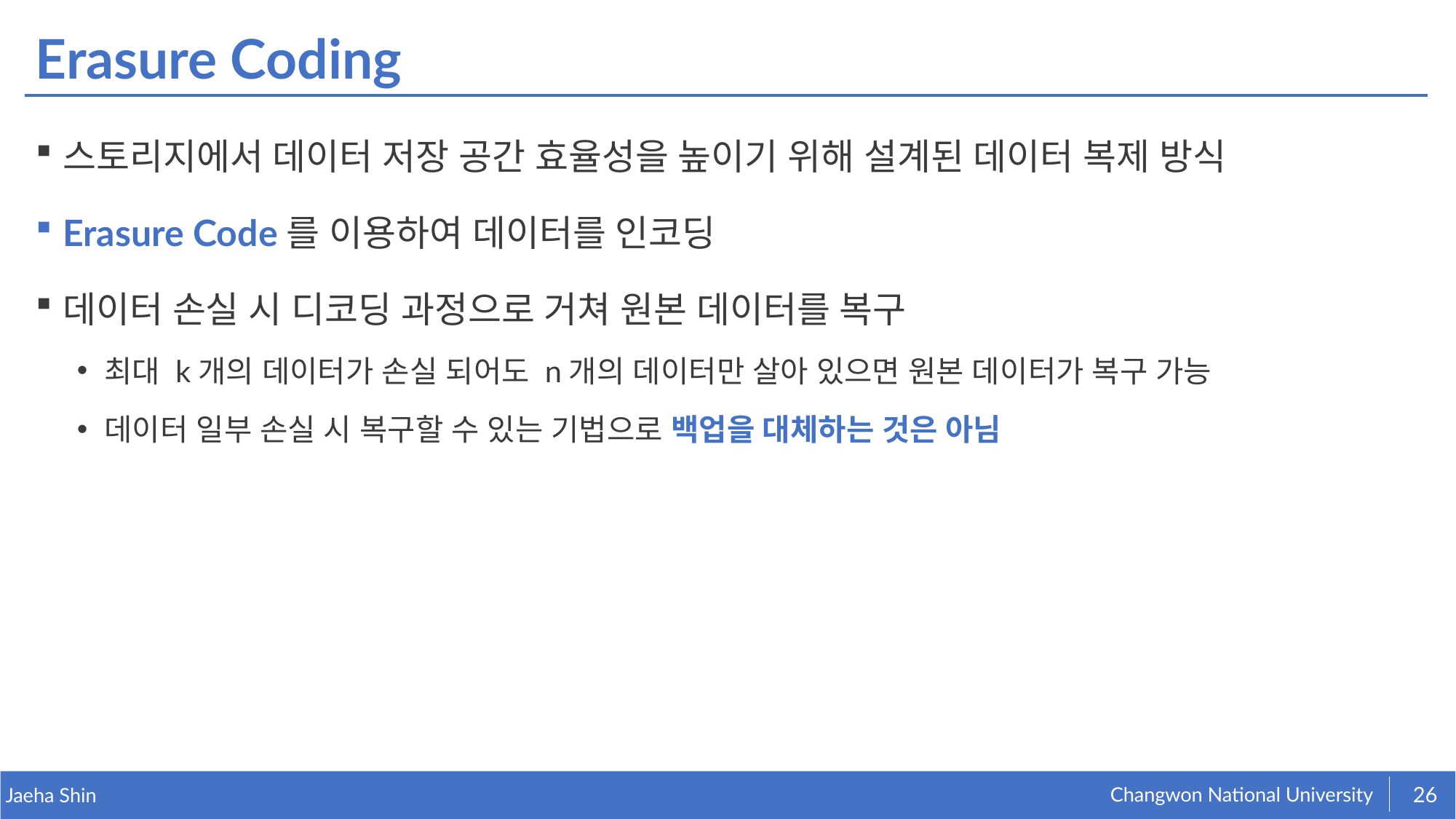

# Erasure Coding
스토리지에서 데이터 저장 공간 효율성을 높이기 위해 설계된 데이터 복제 방식
Erasure Code를 이용하여 데이터를 인코딩
데이터 손실 시 디코딩 과정으로 거쳐 원본 데이터를 복구
최대 k개의 데이터가 손실 되어도 n개의 데이터만 살아 있으면 원본 데이터가 복구 가능
데이터 일부 손실 시 복구할 수 있는 기법으로 백업을 대체하는 것은 아님
26